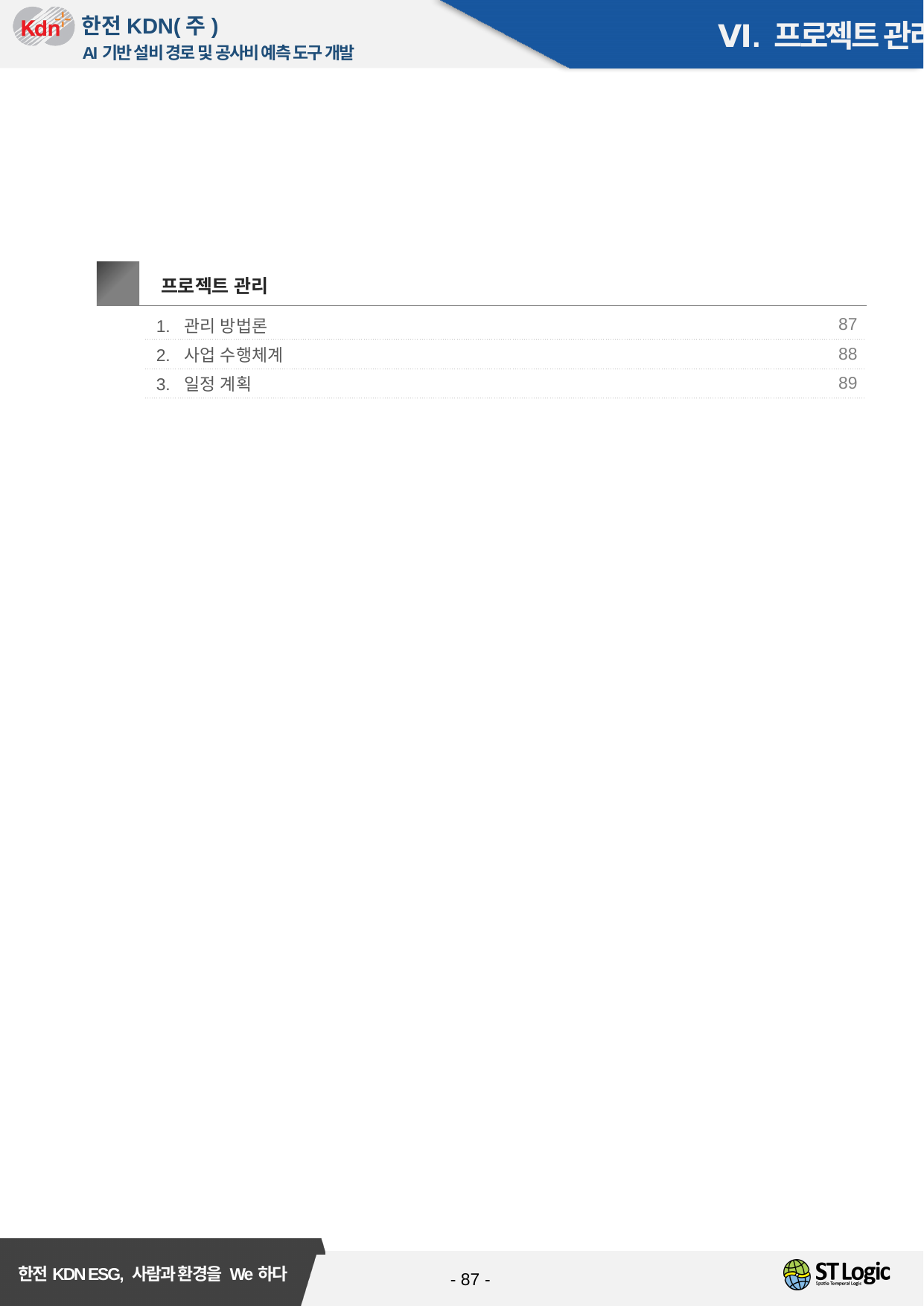

Ⅵ. 프로젝트 관리
Ⅵ
프로젝트 관리
| 1. 관리 방법론 | 87 |
| --- | --- |
| 2. 사업 수행체계 | 88 |
| 3. 일정 계획 | 89 |